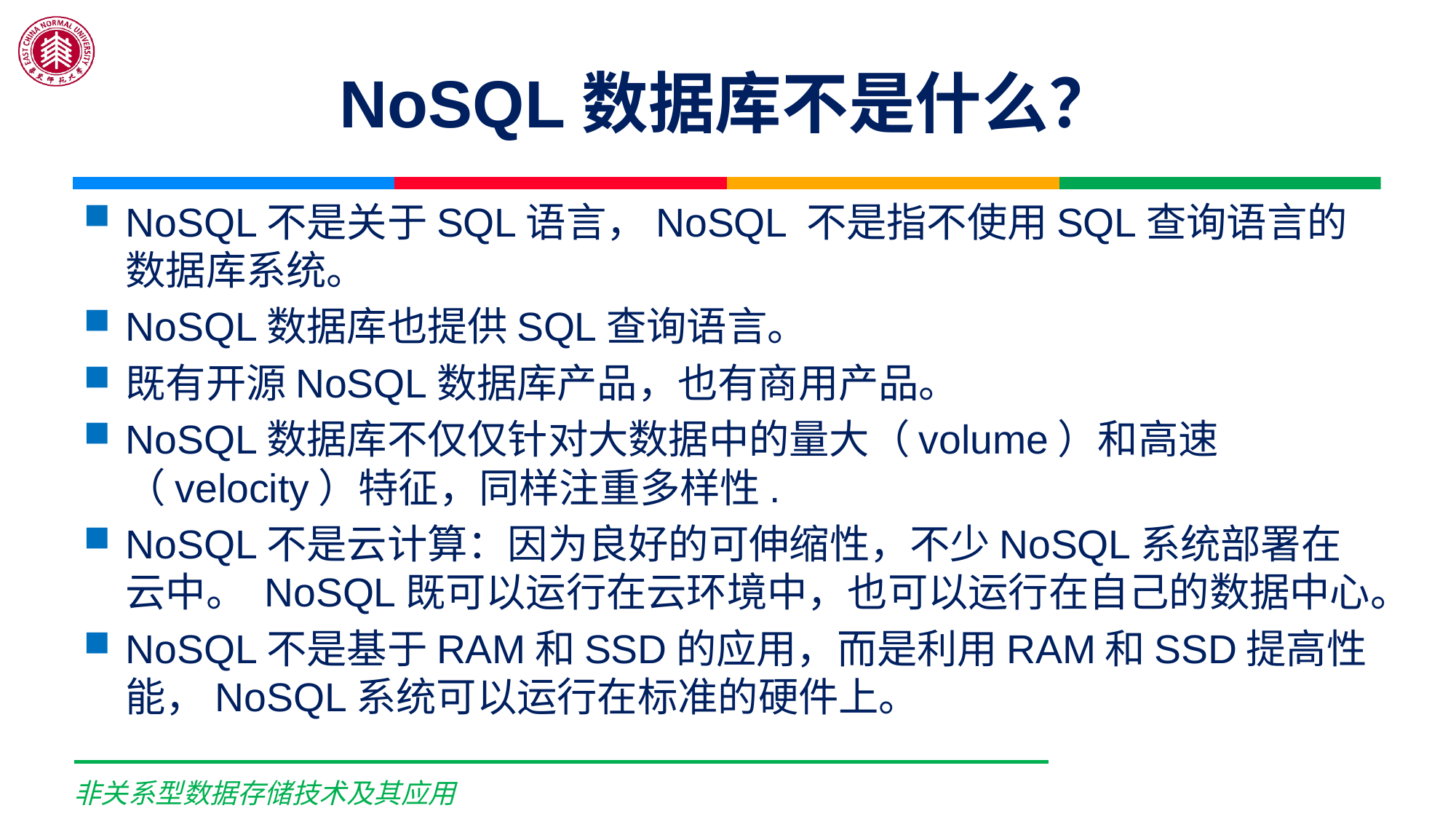

# NoSQL数据库不是什么？
NoSQL不是关于SQL语言，NoSQL 不是指不使用SQL查询语言的数据库系统。
NoSQL数据库也提供SQL查询语言。
既有开源NoSQL数据库产品，也有商用产品。
NoSQL数据库不仅仅针对大数据中的量大（volume）和高速（velocity）特征，同样注重多样性.
NoSQL不是云计算：因为良好的可伸缩性，不少NoSQL系统部署在云中。 NoSQL既可以运行在云环境中，也可以运行在自己的数据中心。
NoSQL不是基于RAM和SSD的应用，而是利用RAM和SSD提高性能，NoSQL系统可以运行在标准的硬件上。